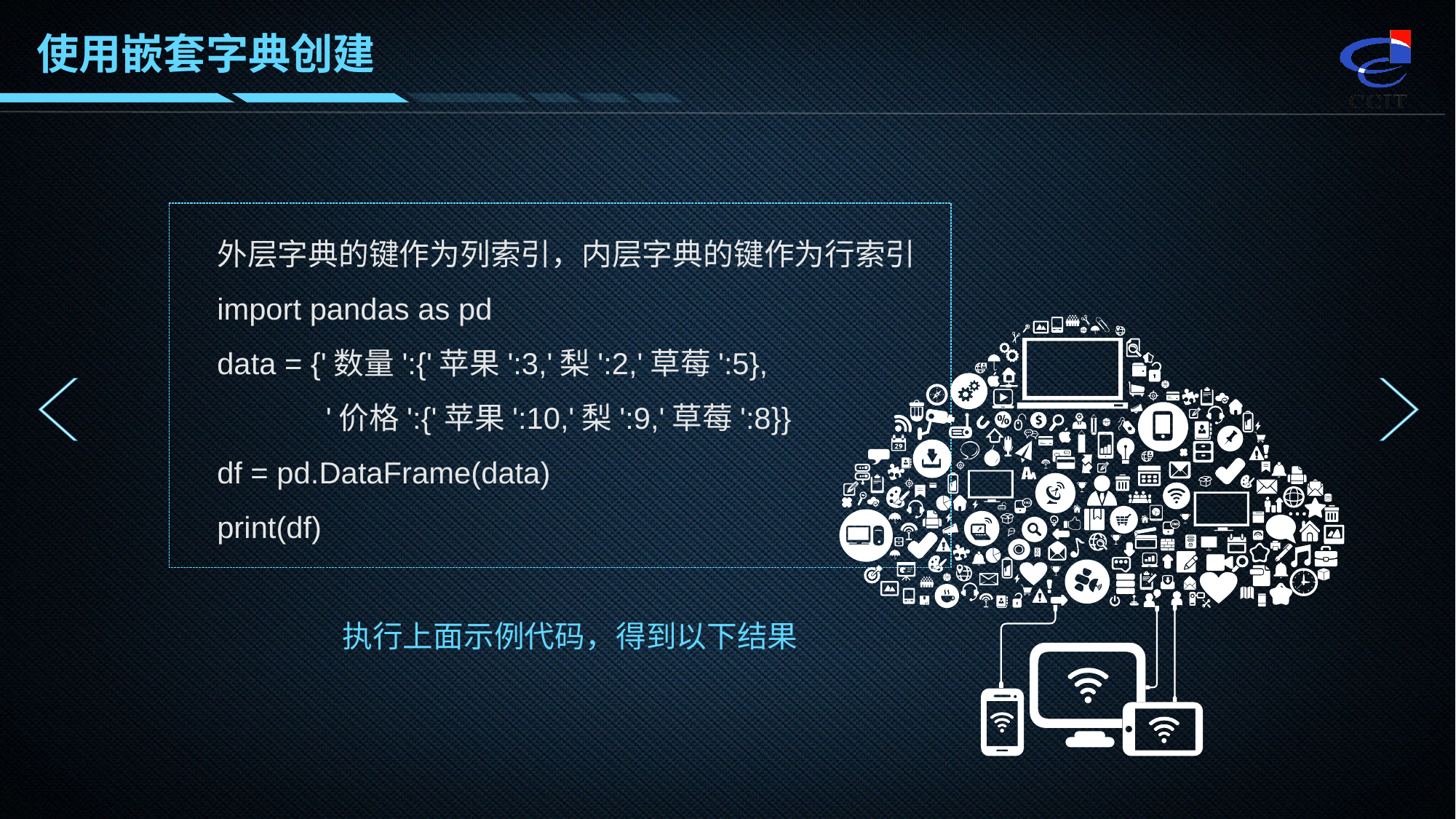

使用嵌套字典创建

外层字典的键作为列索引，内层字典的键作为行索引
import pandas as pd
data = {'数量':{'苹果':3,'梨':2,'草莓':5},
             '价格':{'苹果':10,'梨':9,'草莓':8}}
df = pd.DataFrame(data)
print(df)

执行上面示例代码，得到以下结果